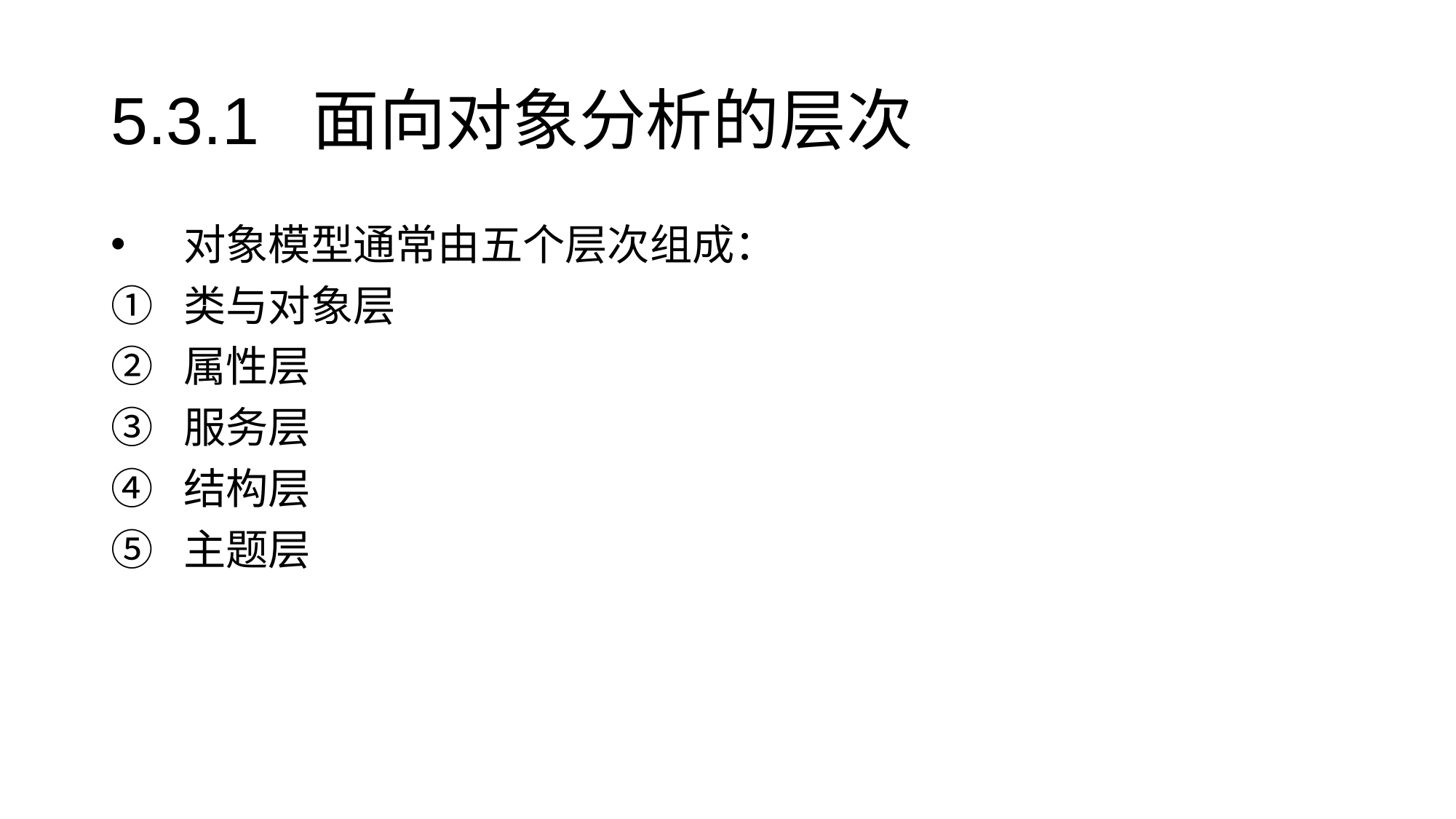

# 5.3.1  面向对象分析的层次
对象模型通常由五个层次组成：
类与对象层
属性层
服务层
结构层
主题层